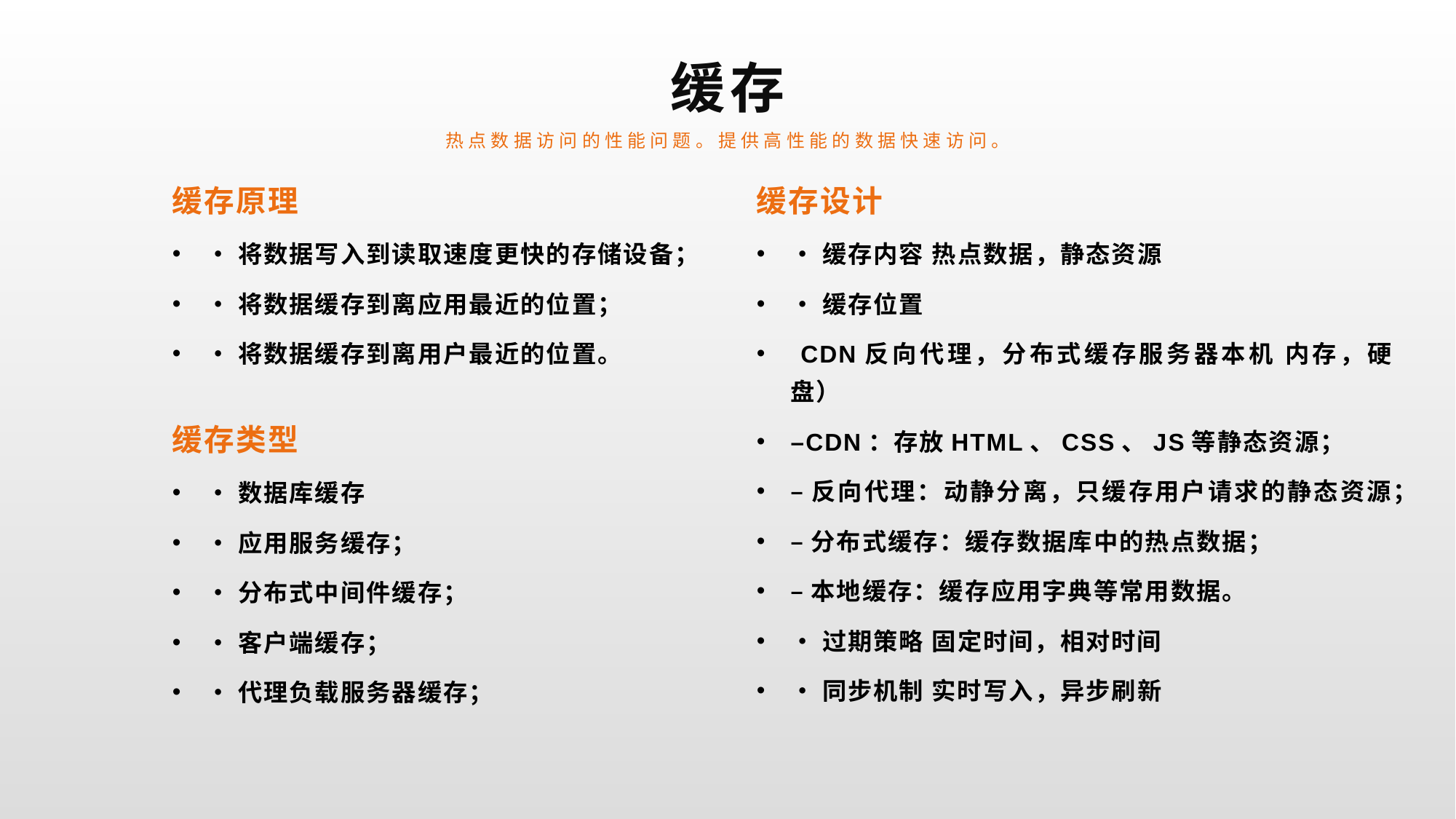

缓存
热点数据访问的性能问题。提供高性能的数据快速访问。

缓存原理
•将数据写入到读取速度更快的存储设备；
•将数据缓存到离应用最近的位置；
•将数据缓存到离用户最近的位置。
缓存设计
•缓存内容 热点数据，静态资源
•缓存位置
 CDN反向代理，分布式缓存服务器本机 内存，硬盘）
–CDN：存放HTML、CSS、JS等静态资源；
–反向代理：动静分离，只缓存用户请求的静态资源；
–分布式缓存：缓存数据库中的热点数据；
–本地缓存：缓存应用字典等常用数据。
•过期策略 固定时间，相对时间
•同步机制 实时写入，异步刷新
缓存类型
•数据库缓存
•应用服务缓存；
•分布式中间件缓存；
•客户端缓存；
•代理负载服务器缓存；